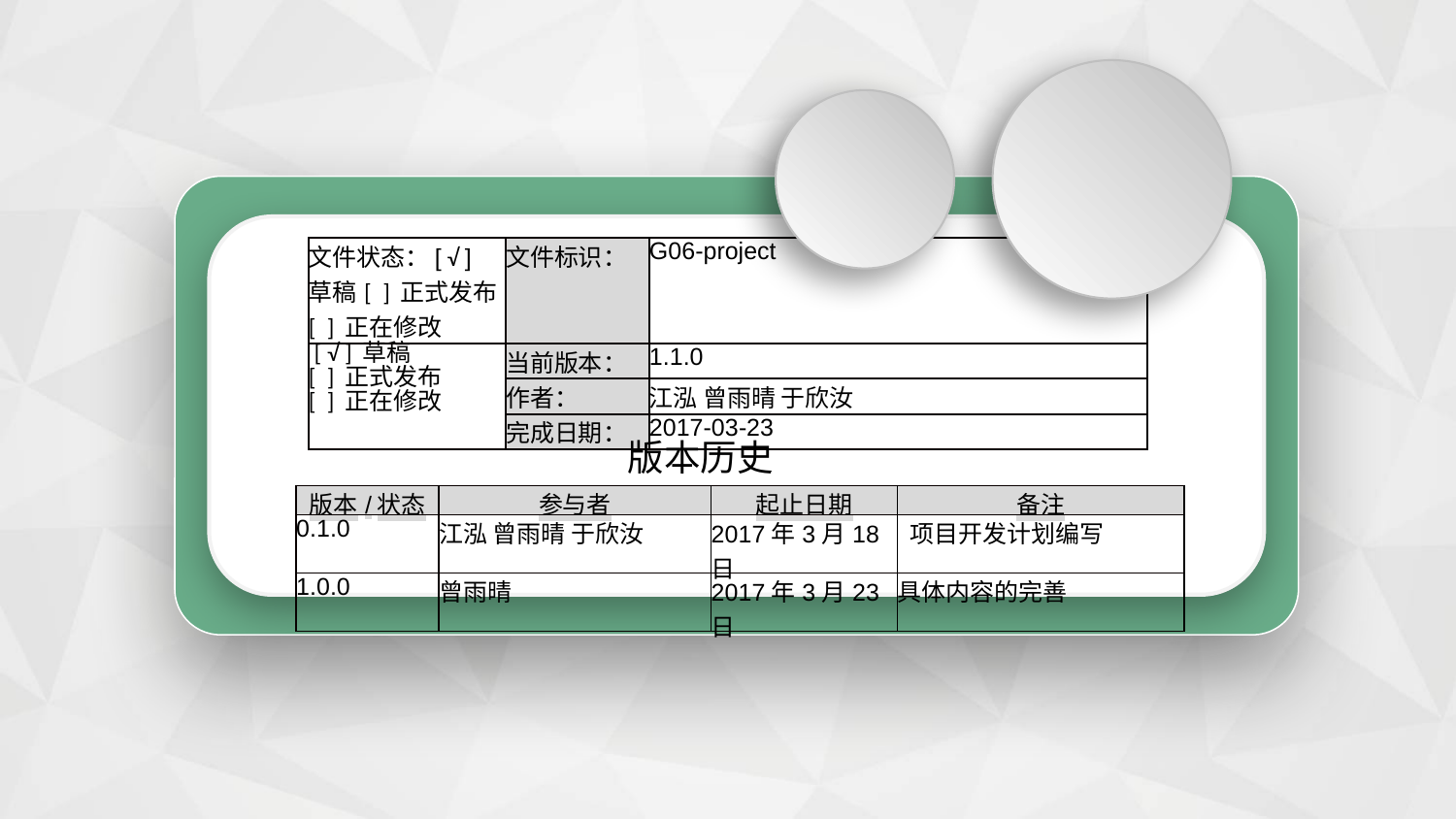

| 文件状态：[ √ ] 草稿[ ] 正式发布[ ] 正在修改 | 文件标识： | G06-project |
| --- | --- | --- |
| [ √ ] 草稿 [ ] 正式发布 [ ] 正在修改 | 当前版本： | 1.1.0 |
|  | 作者： | 江泓 曾雨晴 于欣汝 |
|  | 完成日期： | 2017-03-23 |
版本历史
| 版本/状态 | 参与者 | 起止日期 | 备注 |
| --- | --- | --- | --- |
| 0.1.0 | 江泓 曾雨晴 于欣汝 | 2017年3月18日 | 项目开发计划编写 |
| 1.0.0 | 曾雨晴 | 2017年3月23日 | 具体内容的完善 |